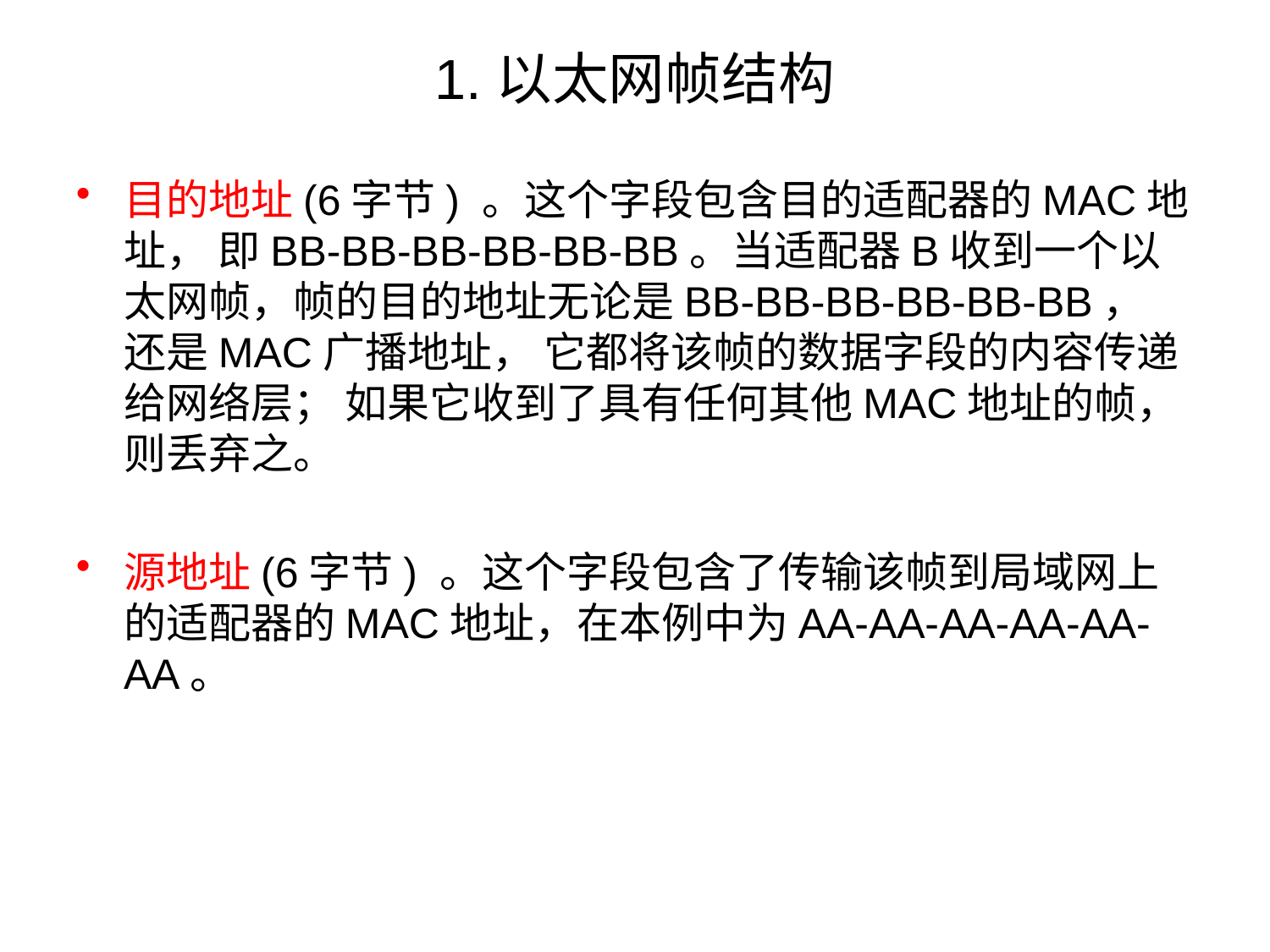

# 1.以太网帧结构
目的地址(6字节) 。这个字段包含目的适配器的MAC地址， 即BB-BB-BB-BB-BB-BB。当适配器B收到一个以太网帧，帧的目的地址无论是BB-BB-BB-BB-BB-BB， 还是MAC广播地址， 它都将该帧的数据字段的内容传递给网络层； 如果它收到了具有任何其他MAC地址的帧， 则丢弃之。

源地址(6字节) 。这个字段包含了传输该帧到局域网上的适配器的MAC地址，在本例中为AA-AA-AA-AA-AA-AA。